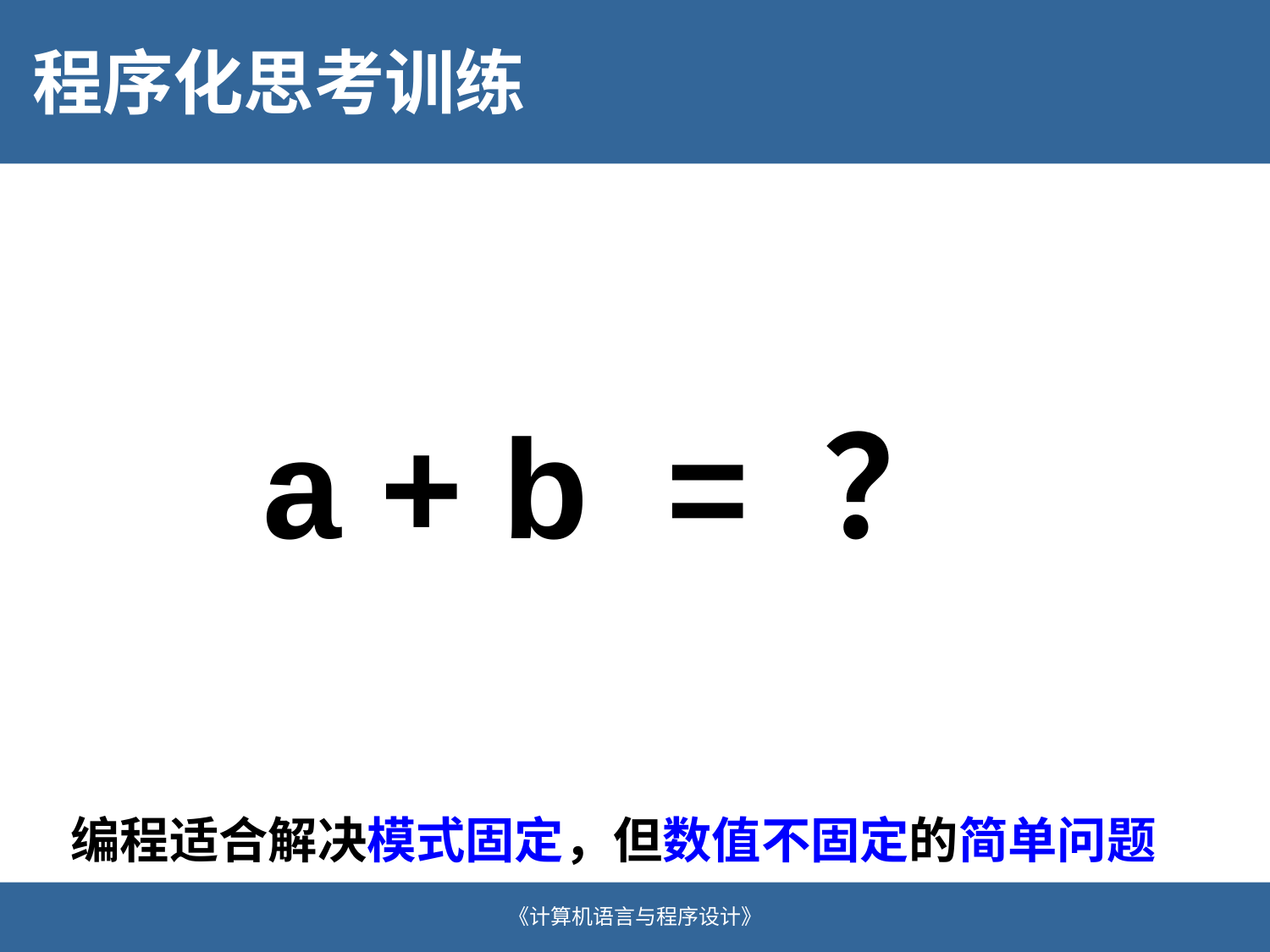

# 程序化思考训练
a + b  = ？
编程适合解决模式固定，但数值不固定的简单问题

《计算机语言与程序设计》
73